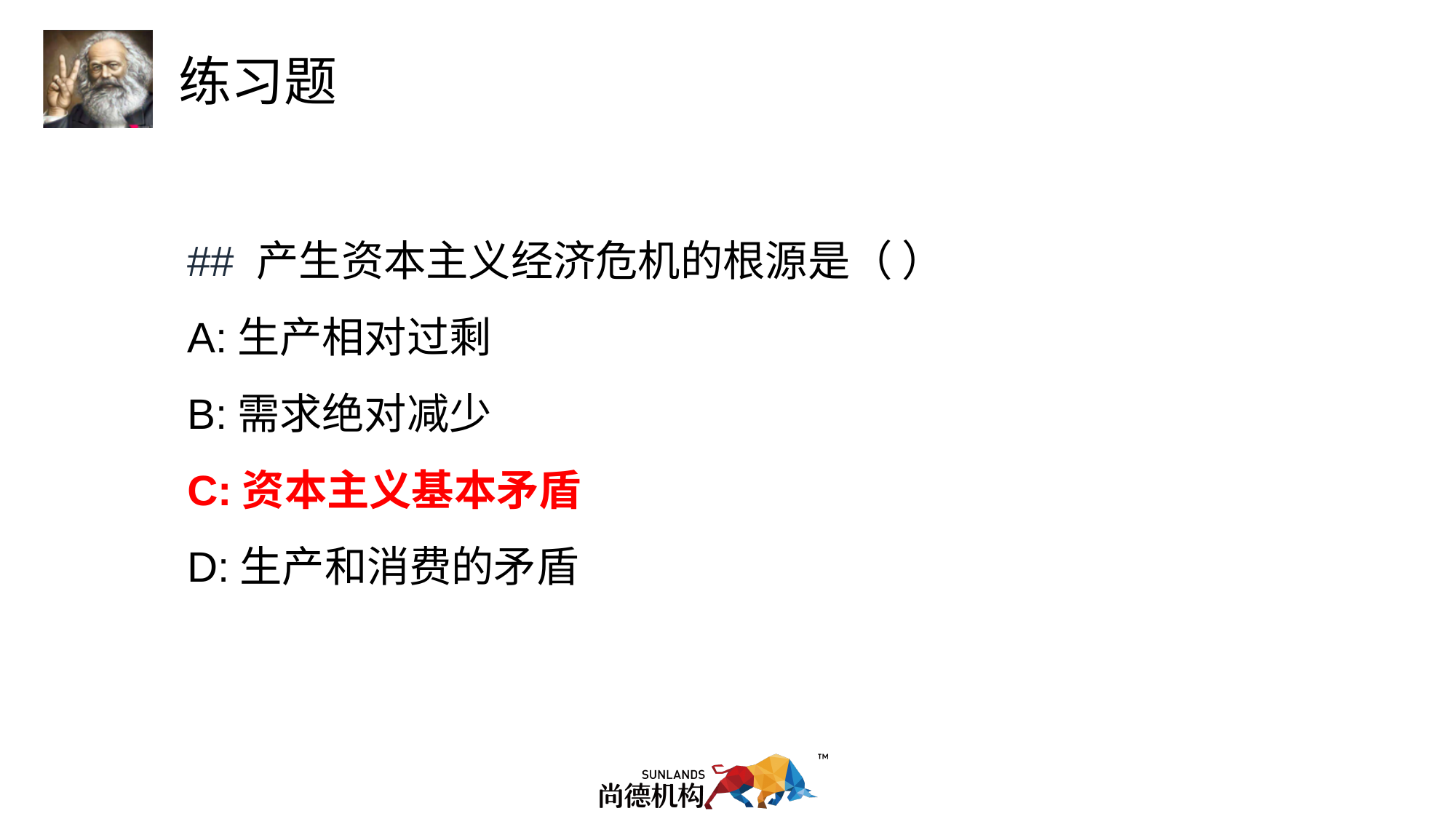

## 产生资本主义经济危机的根源是（ ）
A:生产相对过剩
B:需求绝对减少
C:资本主义基本矛盾
D:生产和消费的矛盾